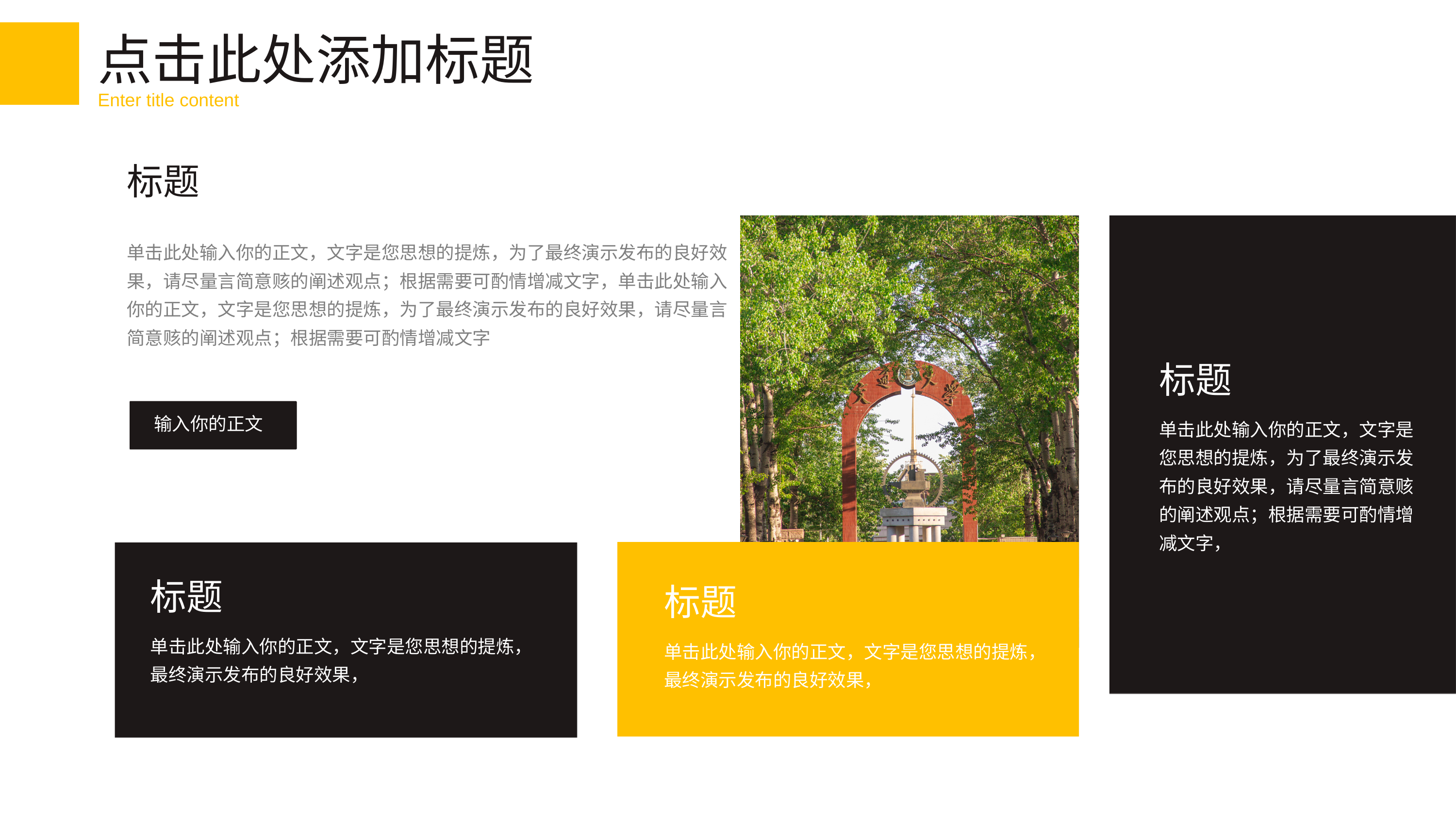

点击此处添加标题
Enter title content
标题

单击此处输入你的正文，文字是您思想的提炼，为了最终演示发布的良好效果，请尽量言简意赅的阐述观点；根据需要可酌情增减文字，单击此处输入你的正文，文字是您思想的提炼，为了最终演示发布的良好效果，请尽量言简意赅的阐述观点；根据需要可酌情增减文字
标题

单击此处输入你的正文，文字是您思想的提炼，为了最终演示发布的良好效果，请尽量言简意赅的阐述观点；根据需要可酌情增减文字，
输入你的正文

标题
标题
单击此处输入你的正文，文字是您思想的提炼，最终演示发布的良好效果，
单击此处输入你的正文，文字是您思想的提炼，最终演示发布的良好效果，